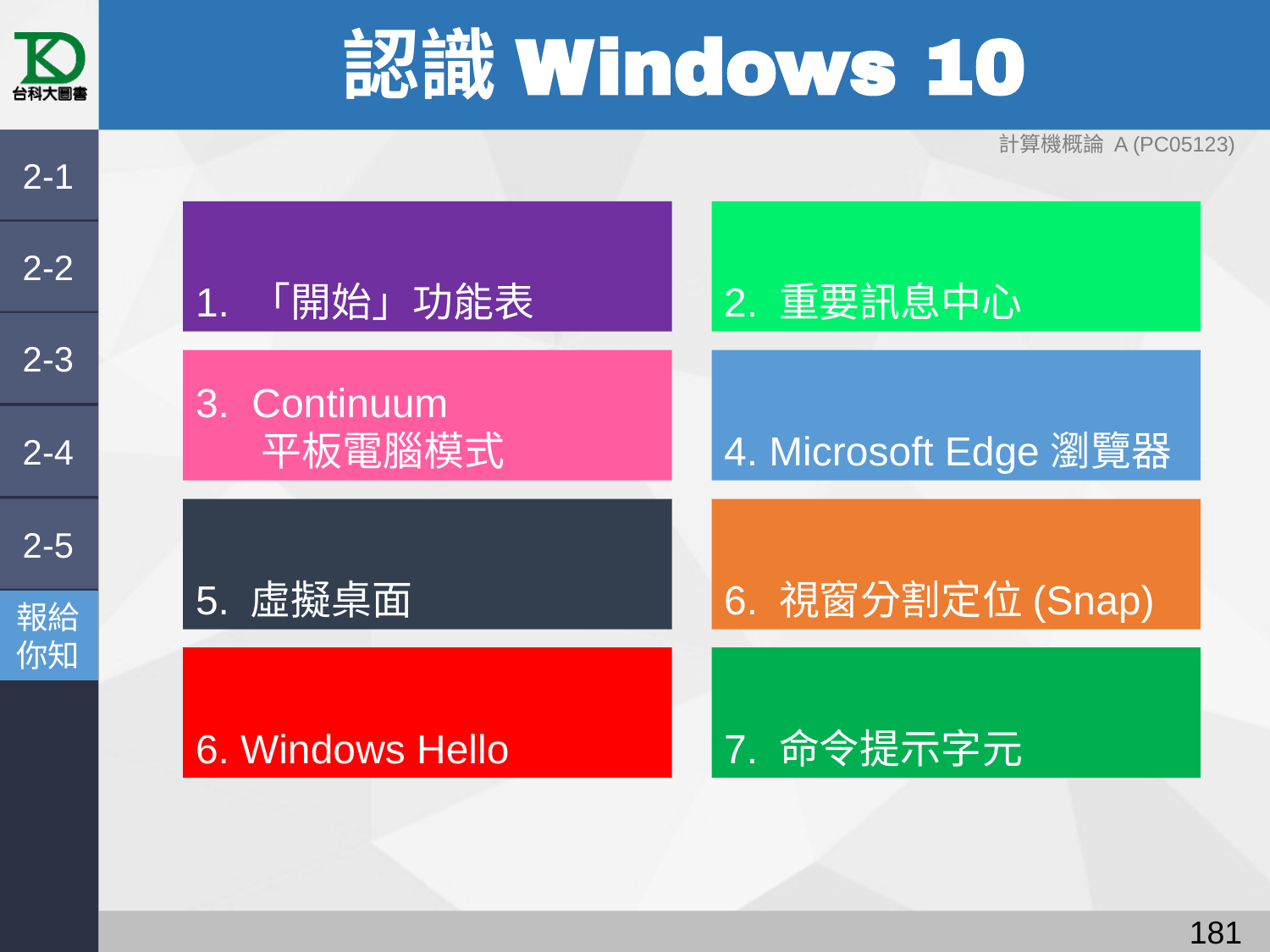

# 認識Windows 10
計算機概論 A (PC05123)
2-1
1. 「開始」功能表
2. 重要訊息中心
2-2
2-3
3.  Continuum
     平板電腦模式
4. Microsoft Edge瀏覽器
2-4
2-5
5. 虛擬桌面
6. 視窗分割定位(Snap)
報給
你知
6. Windows Hello
7. 命令提示字元
181